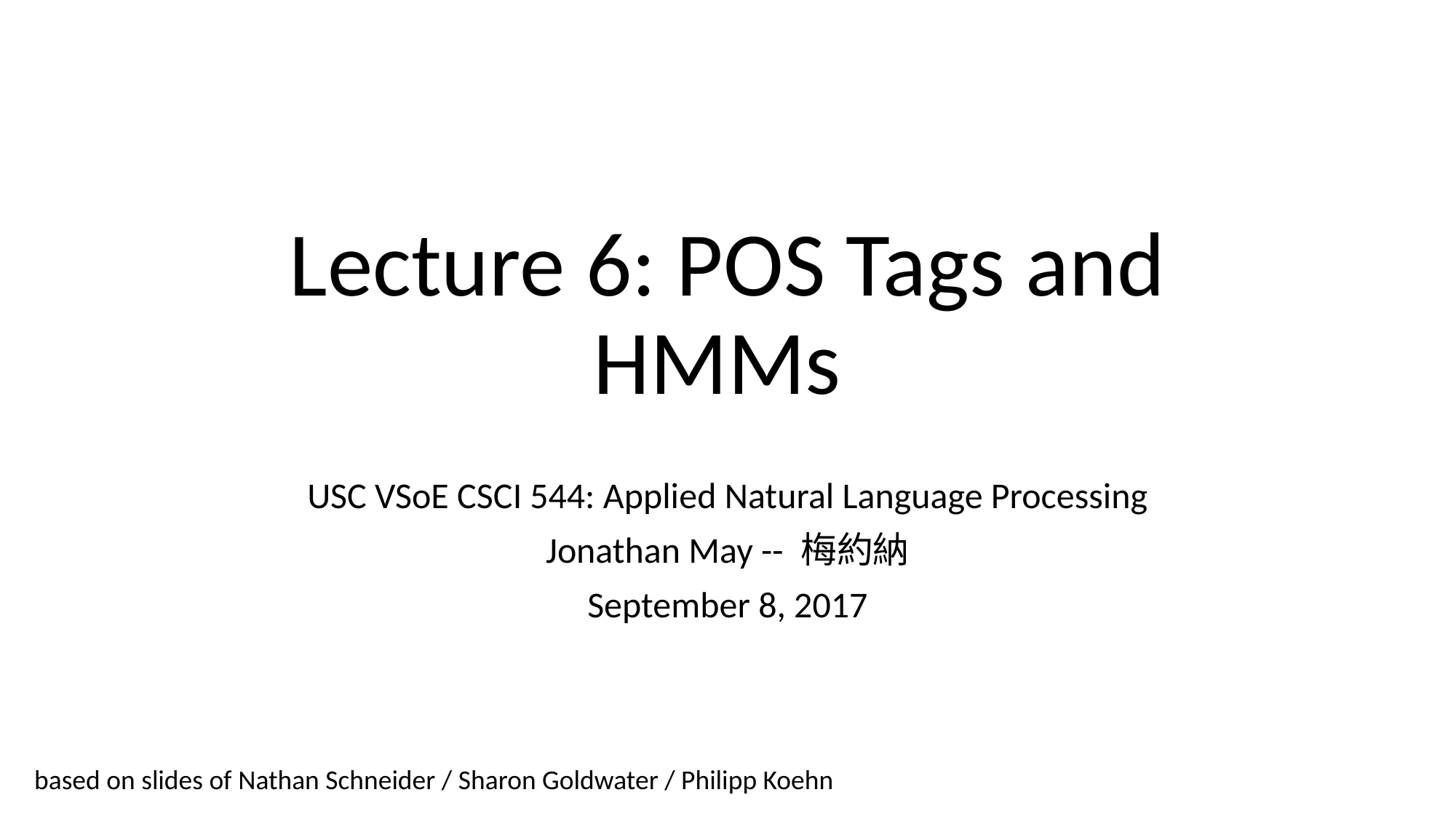

# Lecture 6: POS Tags and HMMs
USC VSoE CSCI 544: Applied Natural Language Processing
Jonathan May -- 梅約納
September 8, 2017
based on slides of Nathan Schneider / Sharon Goldwater / Philipp Koehn